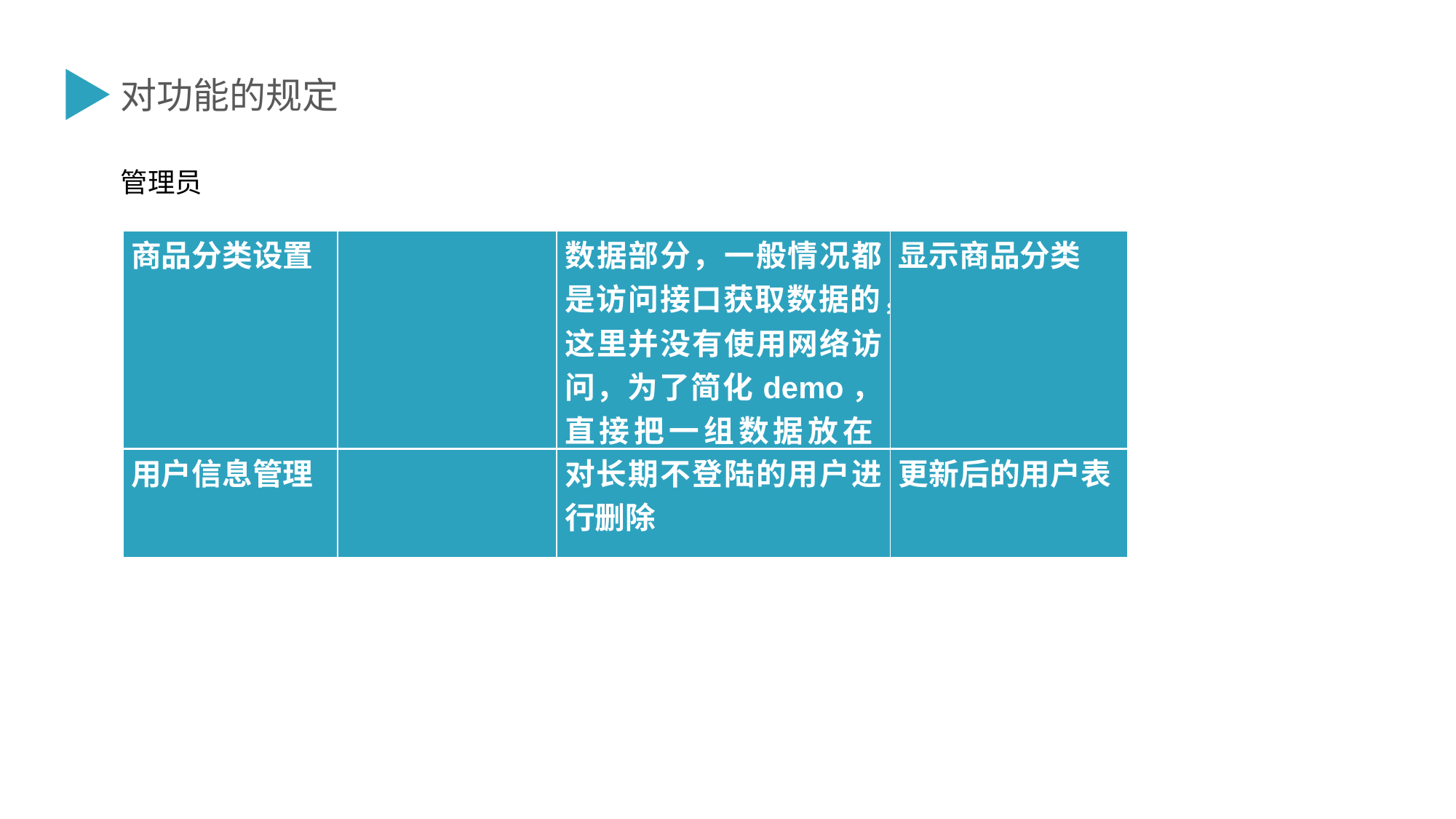

对功能的规定

管理员
| 商品分类设置 |  | 数据部分，一般情况都是访问接口获取数据的，这里并没有使用网络访问，为了简化demo，直接把一组数据放在data对象中 | 显示商品分类 |
| --- | --- | --- | --- |
| 用户信息管理 |  | 对长期不登陆的用户进行删除 | 更新后的用户表 |
| --- | --- | --- | --- |